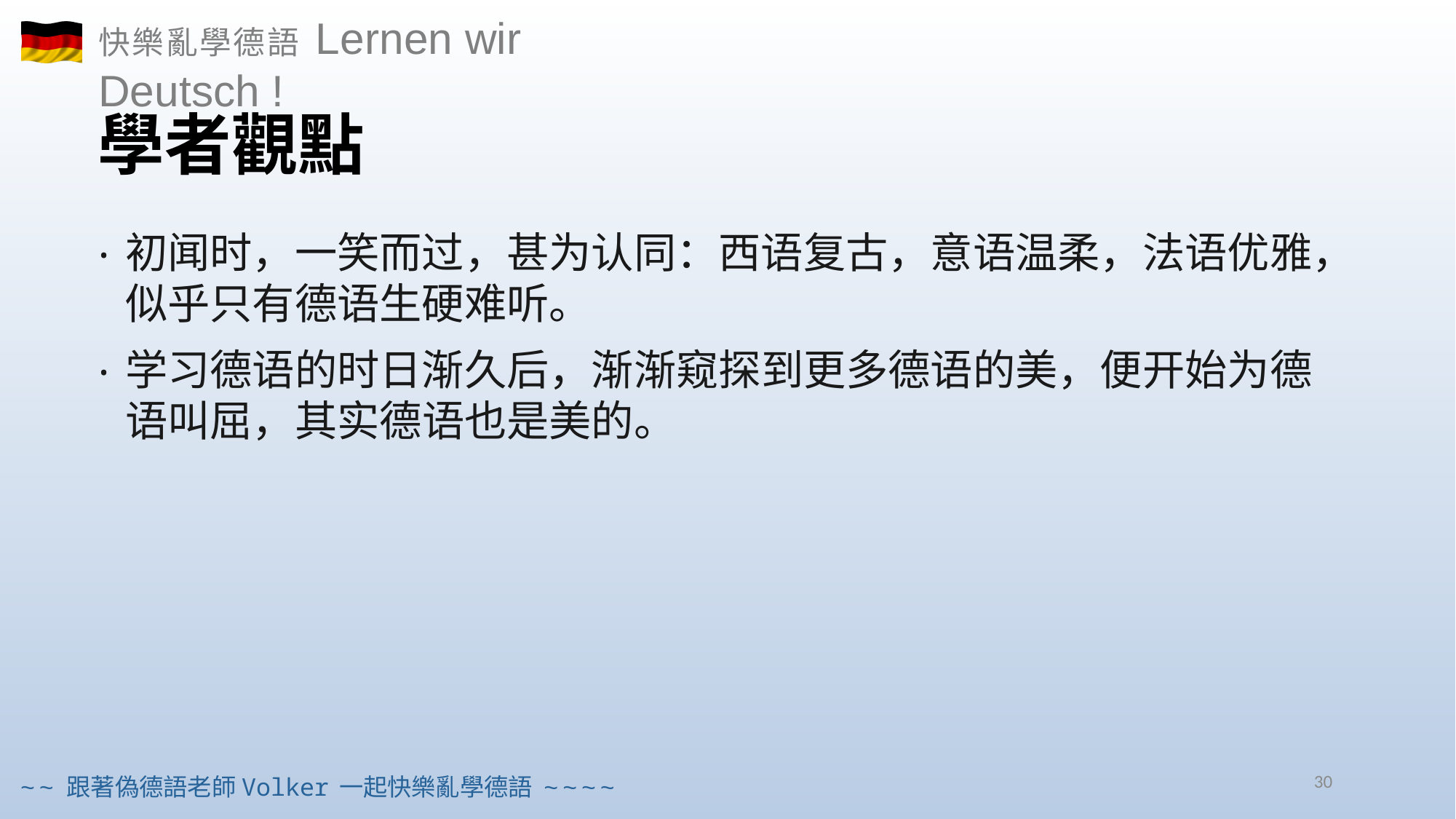

# 學者觀點
初闻时，一笑而过，甚为认同：西语复古，意语温柔，法语优雅，似乎只有德语生硬难听。
学习德语的时日渐久后，渐渐窥探到更多德语的美，便开始为德语叫屈，其实德语也是美的。
30